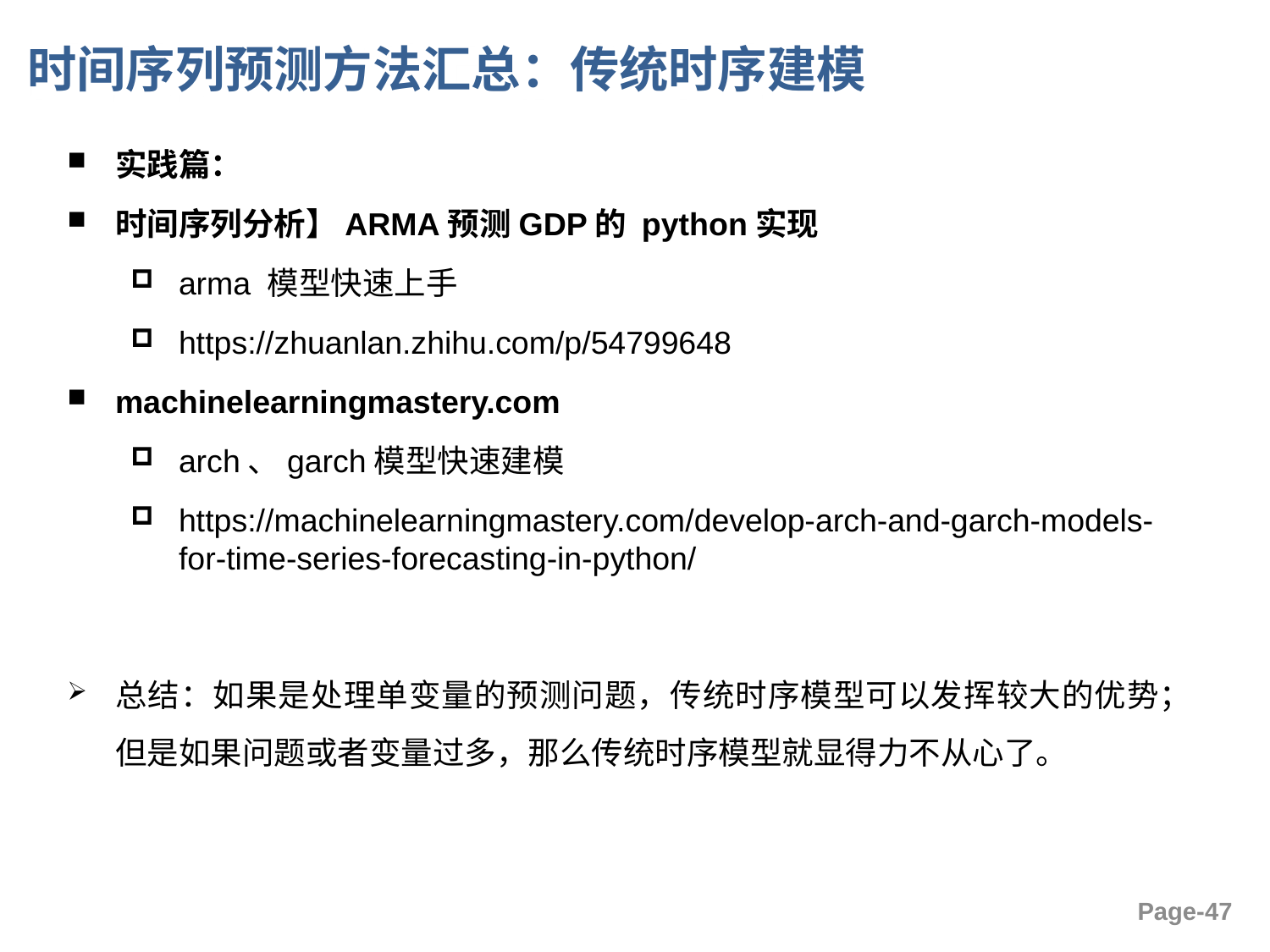

# 时间序列预测方法汇总：传统时序建模
实践篇：
时间序列分析】ARMA预测GDP的 python实现
arma 模型快速上手
https://zhuanlan.zhihu.com/p/54799648
machinelearningmastery.com
arch、garch模型快速建模
https://machinelearningmastery.com/develop-arch-and-garch-models-for-time-series-forecasting-in-python/

总结：如果是处理单变量的预测问题，传统时序模型可以发挥较大的优势；但是如果问题或者变量过多，那么传统时序模型就显得力不从心了。
Page-47